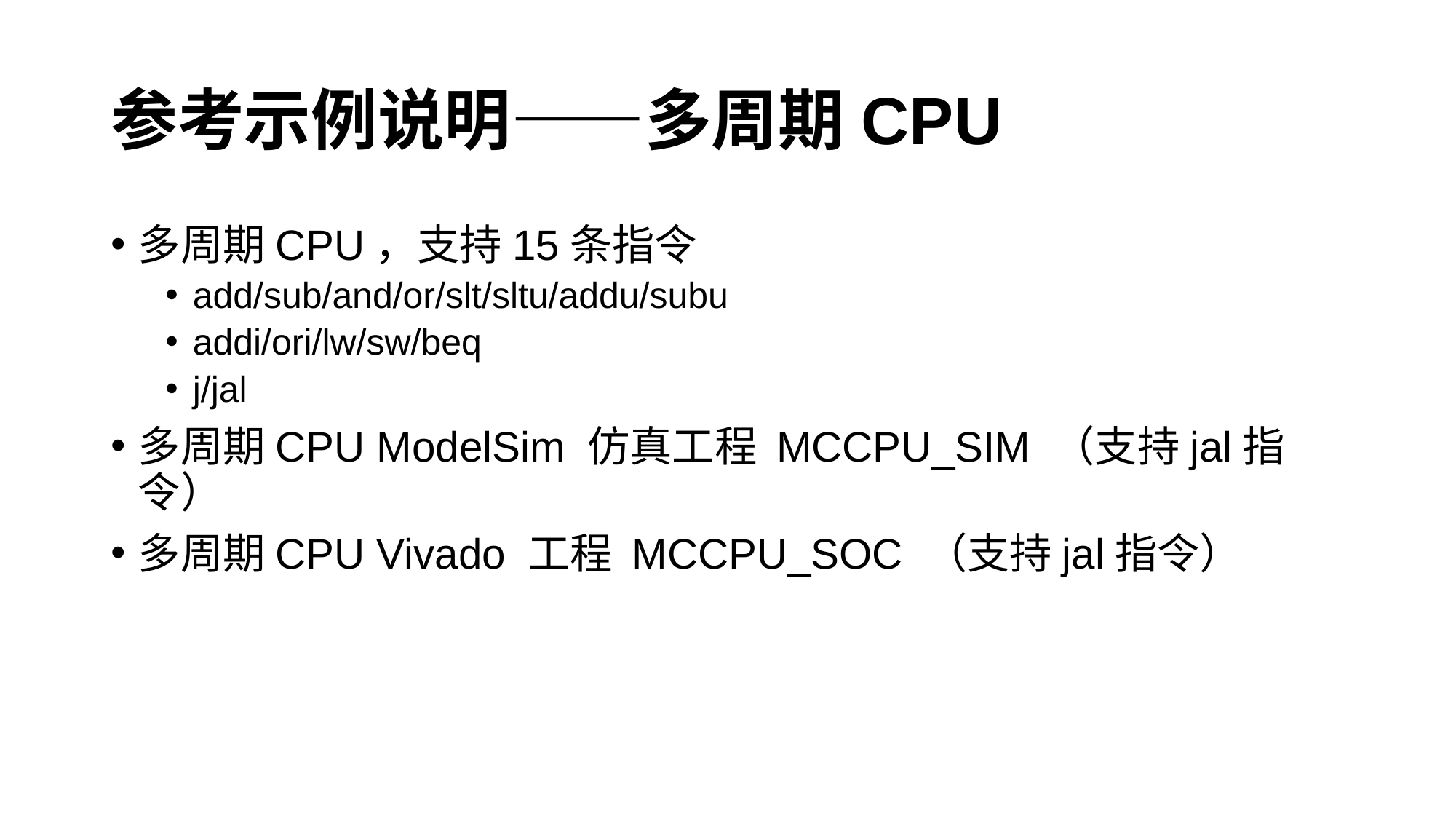

# 参考示例说明——多周期CPU
多周期CPU，支持15条指令
add/sub/and/or/slt/sltu/addu/subu
addi/ori/lw/sw/beq
j/jal
多周期CPU ModelSim 仿真工程 MCCPU_SIM （支持jal指令）
多周期CPU Vivado 工程 MCCPU_SOC （支持jal指令）